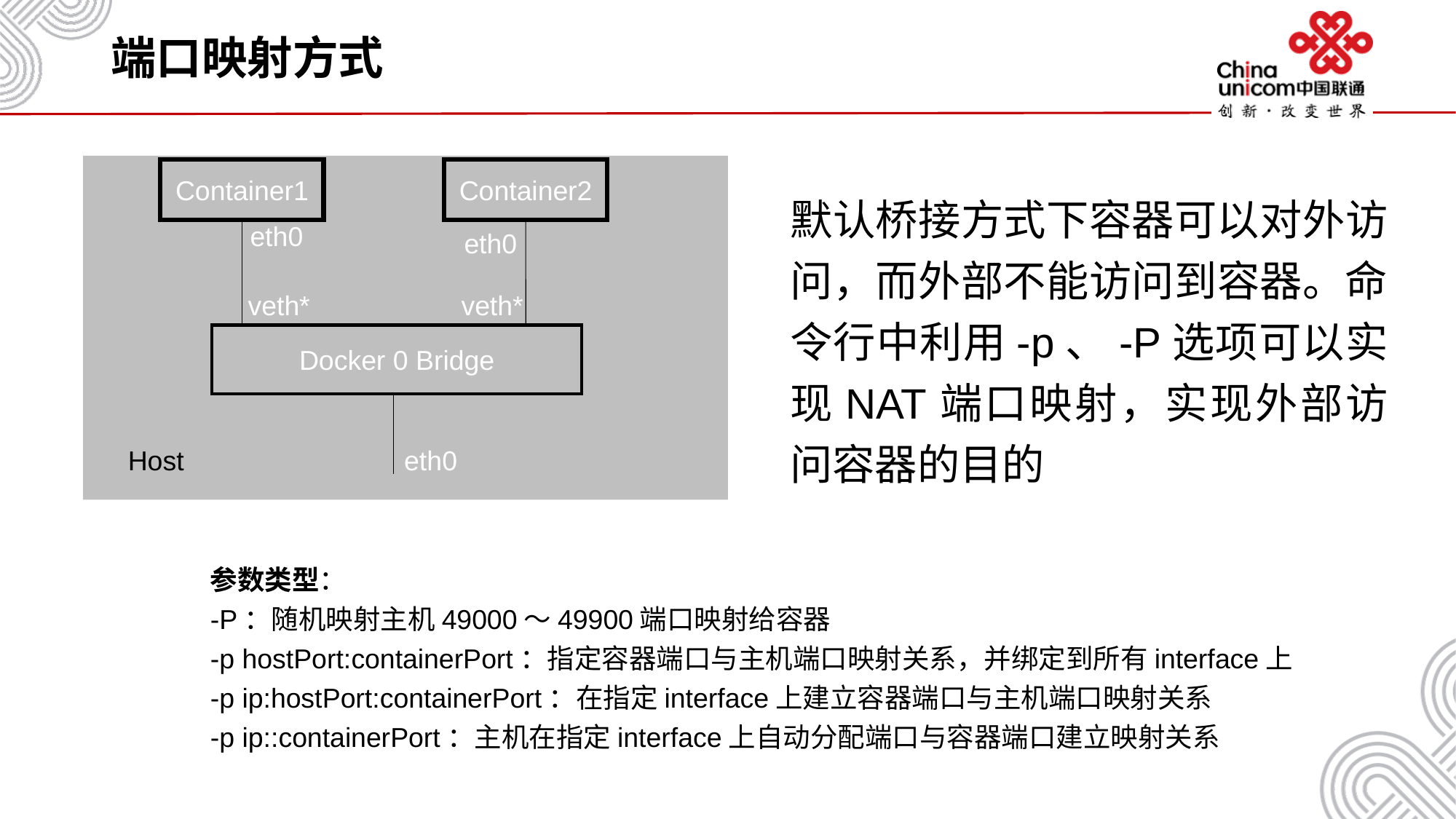

# 端口映射方式

Container1
Container2
eth0
eth0
veth*
veth*
Docker 0 Bridge
Host
eth0
默认桥接方式下容器可以对外访问，而外部不能访问到容器。命令行中利用-p、-P选项可以实现NAT端口映射，实现外部访问容器的目的
参数类型：
-P：随机映射主机49000～49900端口映射给容器
-p hostPort:containerPort：指定容器端口与主机端口映射关系，并绑定到所有interface上
-p ip:hostPort:containerPort：在指定interface上建立容器端口与主机端口映射关系
-p ip::containerPort：主机在指定interface上自动分配端口与容器端口建立映射关系